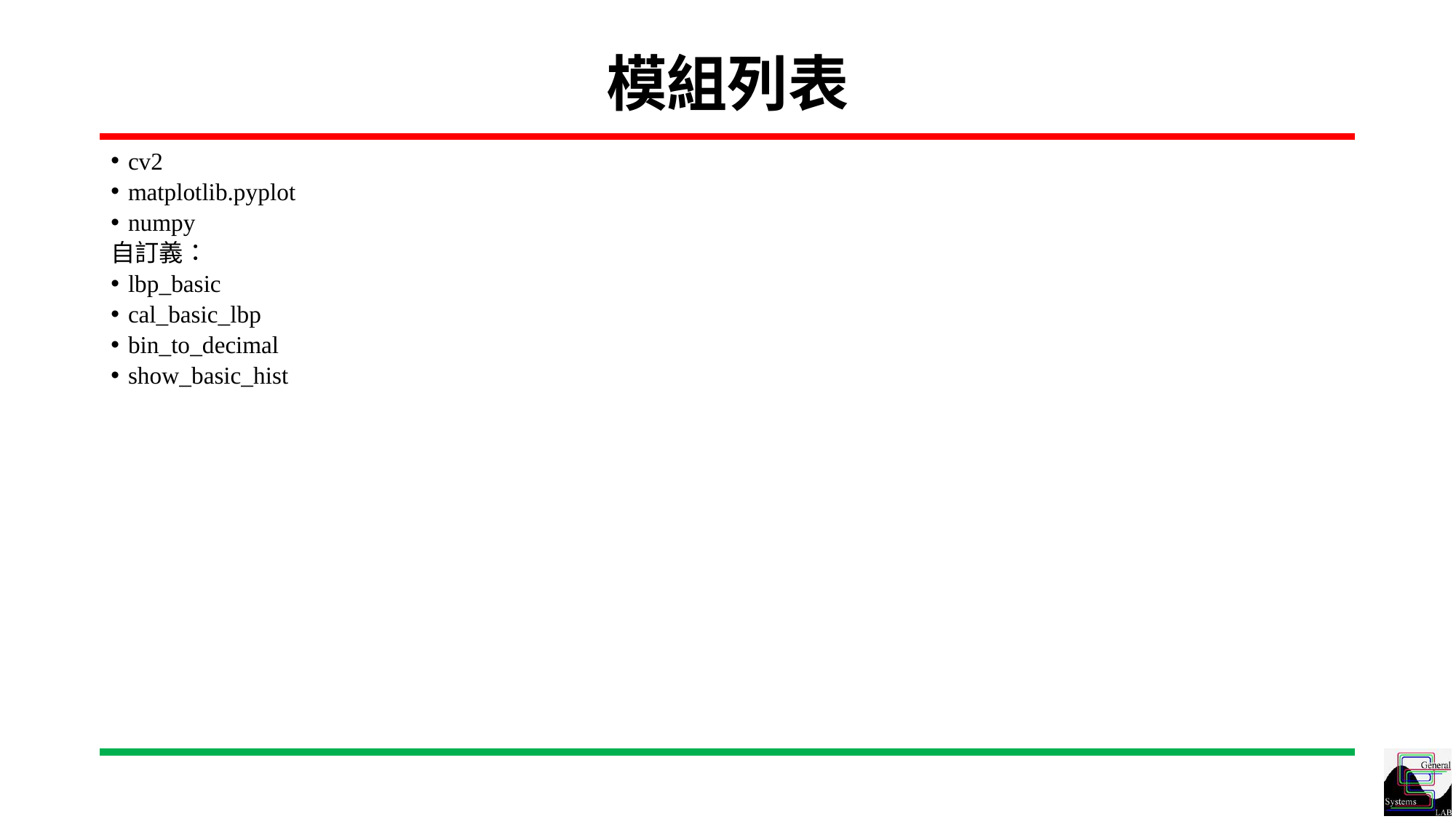

# 模組列表
cv2
matplotlib.pyplot
numpy
自訂義：
lbp_basic
cal_basic_lbp
bin_to_decimal
show_basic_hist